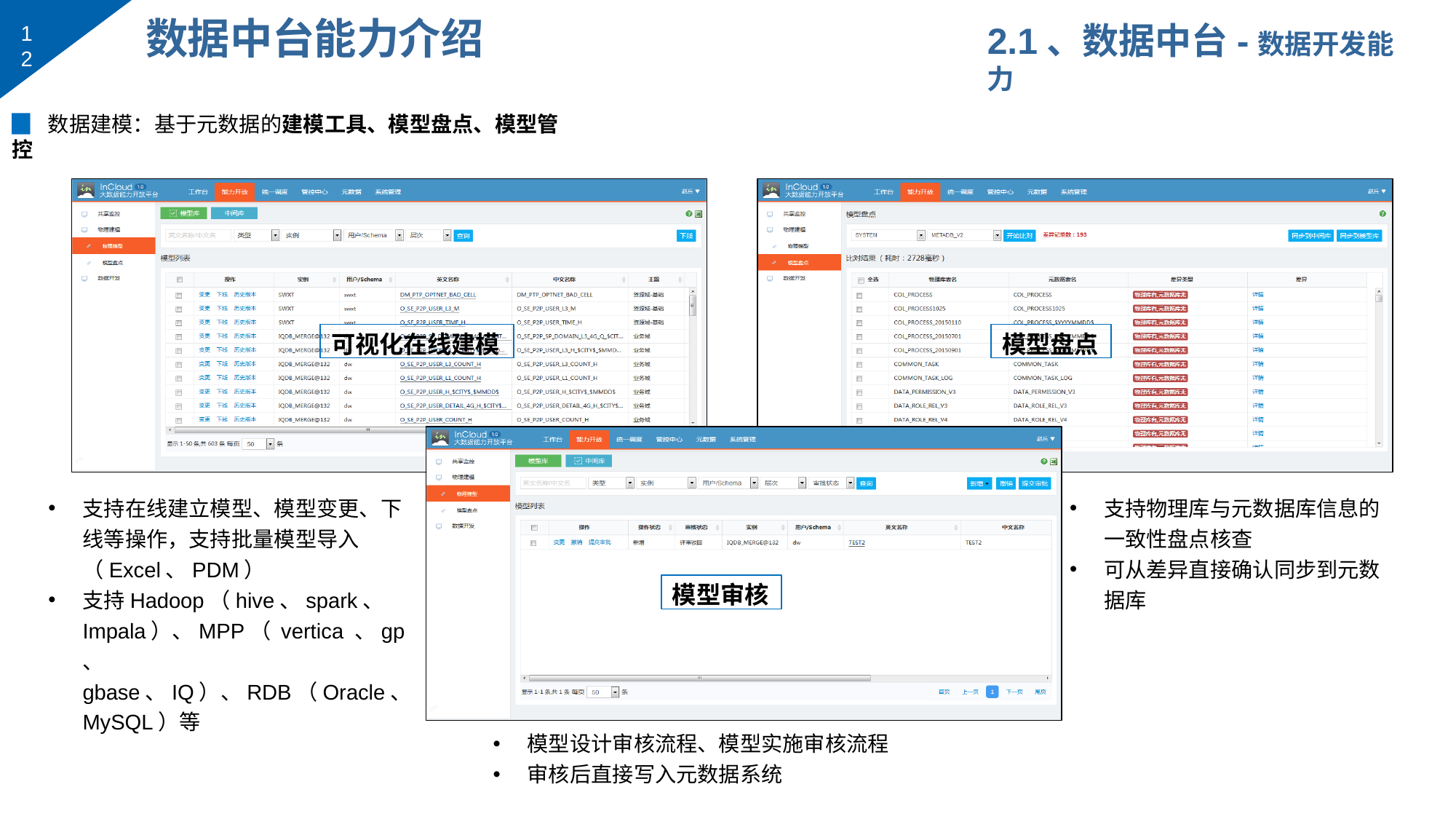

# 数据中台能力介绍
2.1、数据中台-数据开发能力
12
▉	数据建模：基于元数据的建模工具、模型盘点、模型管控

可视化在线建模
模型盘点

支持在线建立模型、模型变更、下 线等操作，支持批量模型导入
（Excel、PDM）
支持Hadoop（hive、spark、 Impala）、MPP（ vertica 、gp、 gbase、IQ）、RDB（Oracle、
MySQL）等
支持物理库与元数据库信息的 一致性盘点核查
可从差异直接确认同步到元数 据库
模型审核
模型设计审核流程、模型实施审核流程
审核后直接写入元数据系统